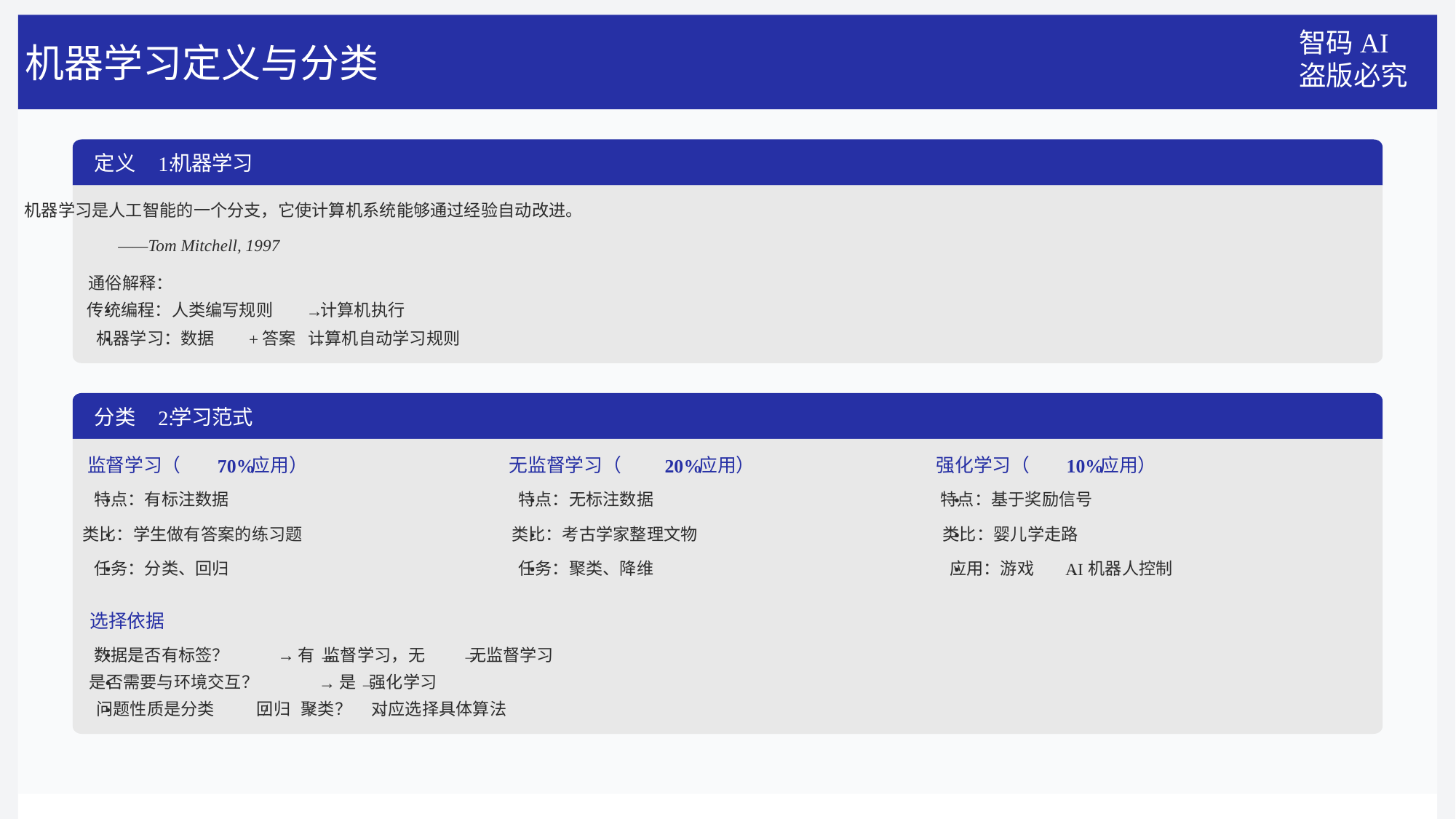

智码AI
盗版必究
机器学习定义与分类

定义
机器学习
 1:

机器学习是⼈⼯智能的⼀个分⽀，它使计算机系统能够通过经验⾃动改进。
——Tom Mitchell, 1997
通俗解释：
传统编程：⼈类编写规则
计算机执⾏
•
→
机器学习：数据
答案
计算机⾃动学习规则
•
+
→

分类
学习范式
 2:

监督学习（
应⽤）
⽆监督学习（
应⽤）
强化学习（
应⽤）
70%
20%
10%
特点：有标注数据
特点：⽆标注数据
特点：基于奖励信号
•
•
•
类⽐：学⽣做有答案的练习题
类⽐：考古学家整理⽂物
类⽐：婴⼉学⾛路
•
•
•
任务：分类、回归
任务：聚类、降维
应⽤：游戏
、机器⼈控制
•
•
•
AI
选择依据
数据是否有标签？
有
监督学习，⽆
⽆监督学习
•
→
→
→
是否需要与环境交互？
是
强化学习
•
→
→
问题性质是分类
回归
聚类？
对应选择具体算法
•
/
/
→